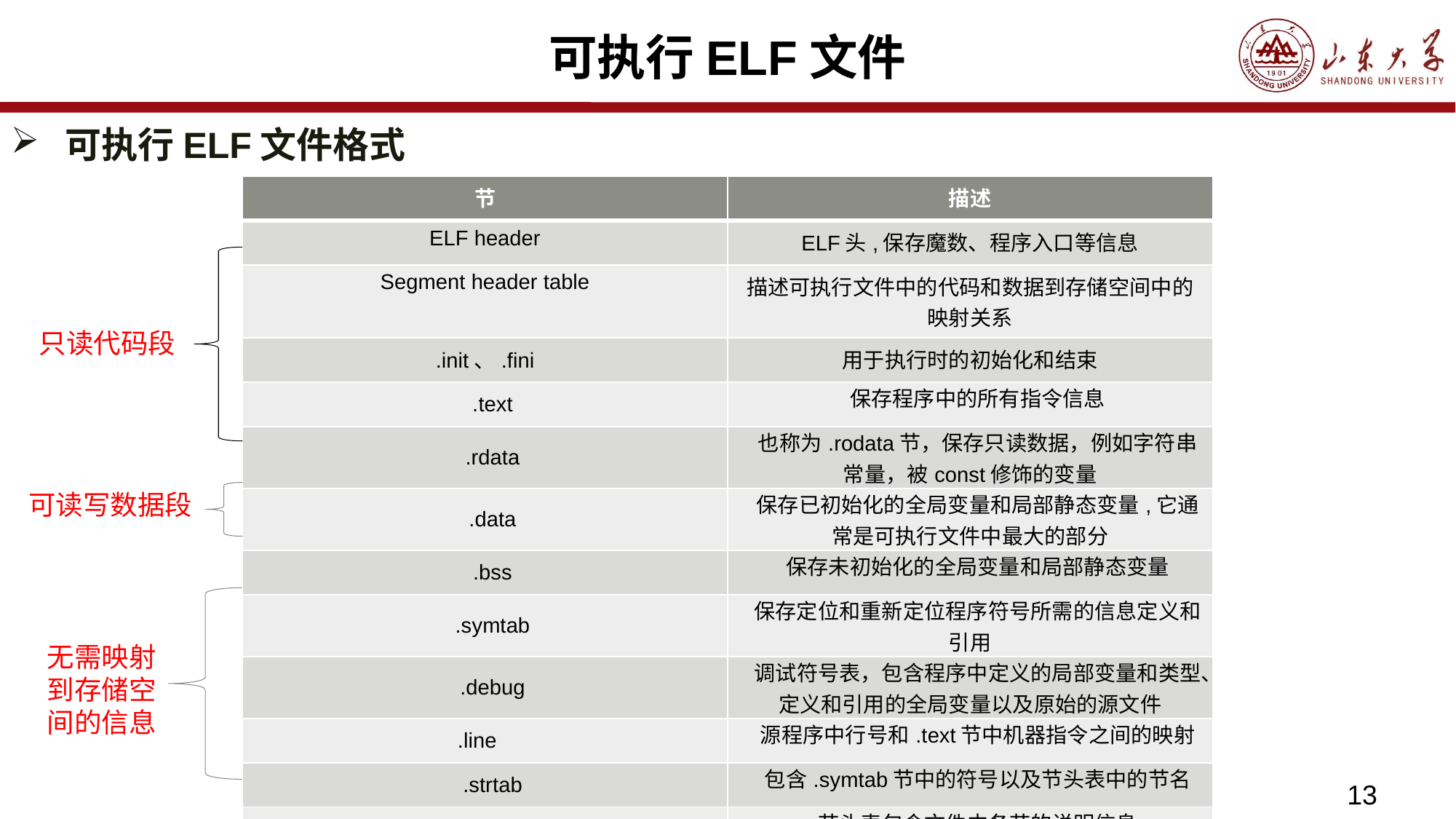

# 可执行ELF文件
可执行ELF文件格式
| 节 | 描述 |
| --- | --- |
| ELF header | ELF头,保存魔数、程序入口等信息 |
| Segment header table | 描述可执行文件中的代码和数据到存储空间中的映射关系 |
| .init、.fini | 用于执行时的初始化和结束 |
| .text | 保存程序中的所有指令信息 |
| .rdata | 也称为.rodata节，保存只读数据，例如字符串常量，被const修饰的变量 |
| .data | 保存已初始化的全局变量和局部静态变量,它通常是可执行文件中最大的部分 |
| .bss | 保存未初始化的全局变量和局部静态变量 |
| .symtab | 保存定位和重新定位程序符号所需的信息定义和引用 |
| .debug | 调试符号表，包含程序中定义的局部变量和类型、定义和引用的全局变量以及原始的源文件 |
| .line | 源程序中行号和.text节中机器指令之间的映射 |
| .strtab | 包含.symtab节中的符号以及节头表中的节名 |
| Section Header Table | 节头表包含文件中各节的说明信息 |

只读代码段
可读写数据段

无需映射到存储空间的信息
13